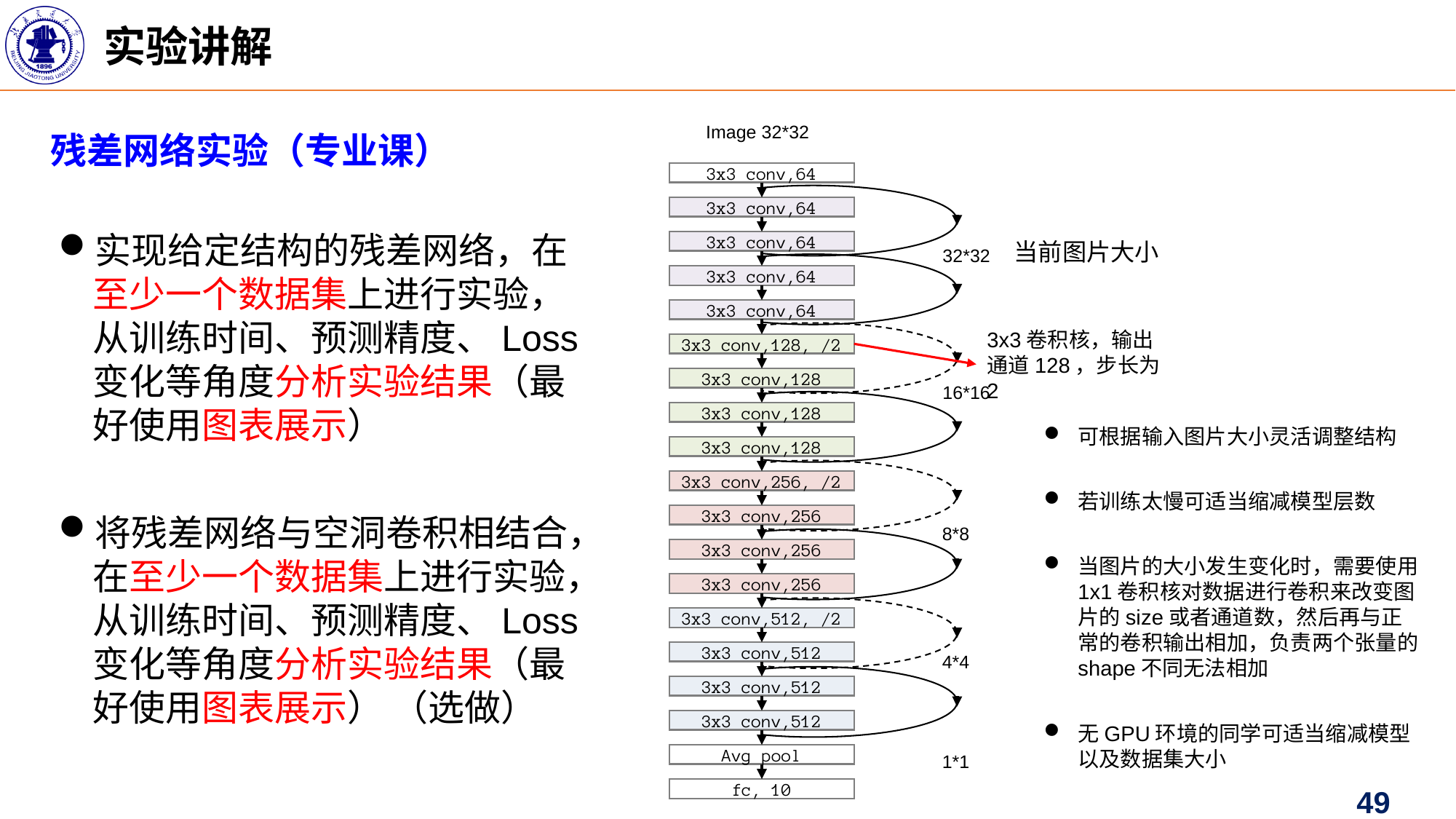

实验讲解
Image 32*32
3x3 conv,64

3x3 conv,64
3x3 conv,64
32*32

3x3 conv,64
3x3 conv,64

3x3 conv,128, /2
3x3 conv,128
16*16

3x3 conv,128
3x3 conv,128

3x3 conv,256, /2
3x3 conv,256
8*8

3x3 conv,256
3x3 conv,256

3x3 conv,512, /2
3x3 conv,512
4*4

3x3 conv,512
3x3 conv,512
1*1
Avg pool
fc, 10
残差网络实验（专业课）
实现给定结构的残差网络，在至少一个数据集上进行实验，从训练时间、预测精度、Loss变化等角度分析实验结果（最好使用图表展示）
当前图片大小
3x3卷积核，输出通道128，步长为2
可根据输入图片大小灵活调整结构
若训练太慢可适当缩减模型层数
将残差网络与空洞卷积相结合，在至少一个数据集上进行实验，从训练时间、预测精度、Loss变化等角度分析实验结果（最好使用图表展示） （选做）
当图片的大小发生变化时，需要使用1x1卷积核对数据进行卷积来改变图片的size或者通道数，然后再与正常的卷积输出相加，负责两个张量的shape不同无法相加
无GPU环境的同学可适当缩减模型以及数据集大小